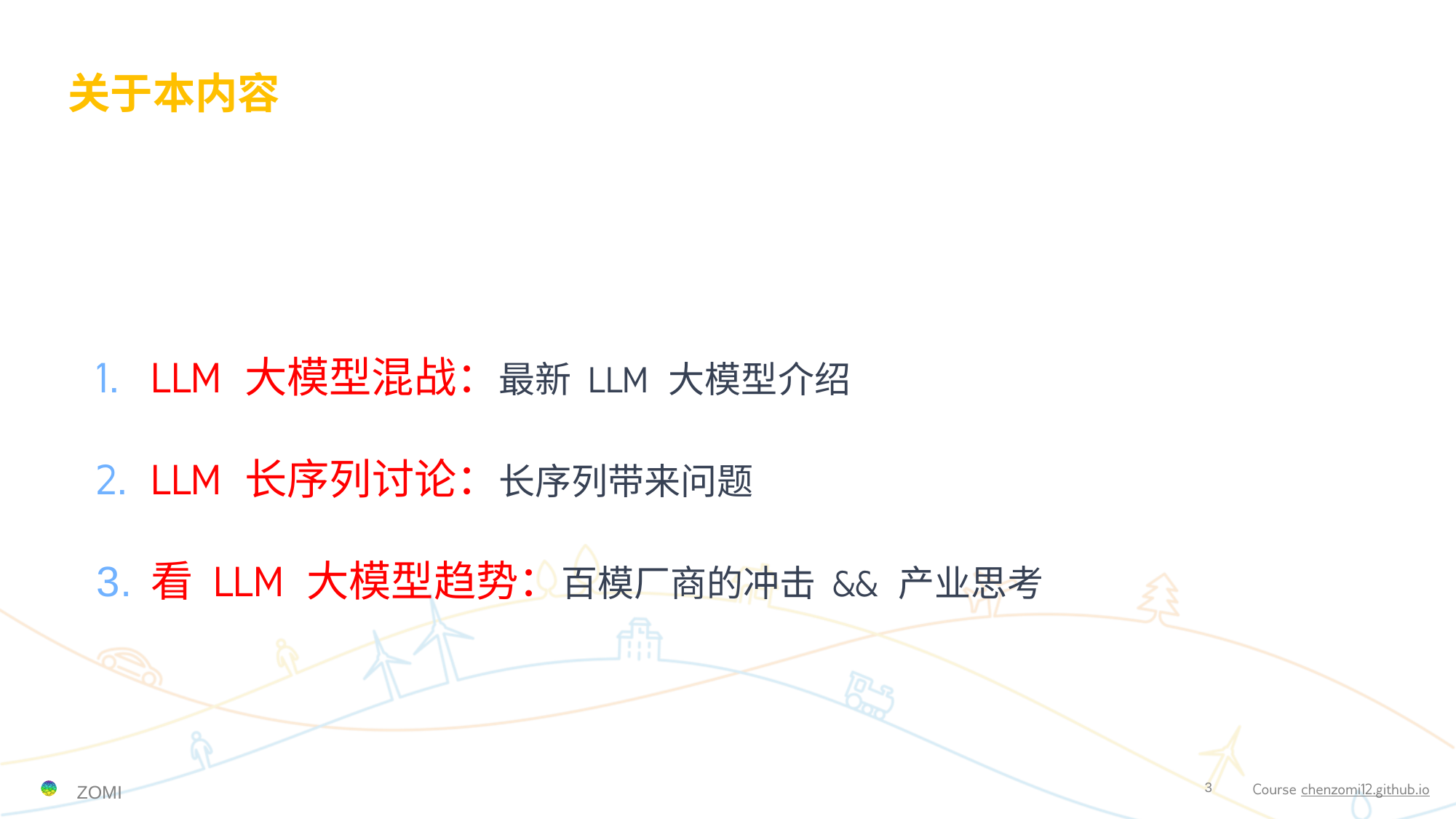

# 关于本内容
LLM 大模型混战：最新 LLM 大模型介绍
LLM 长序列讨论：长序列带来问题
看 LLM 大模型趋势：百模厂商的冲击 && 产业思考